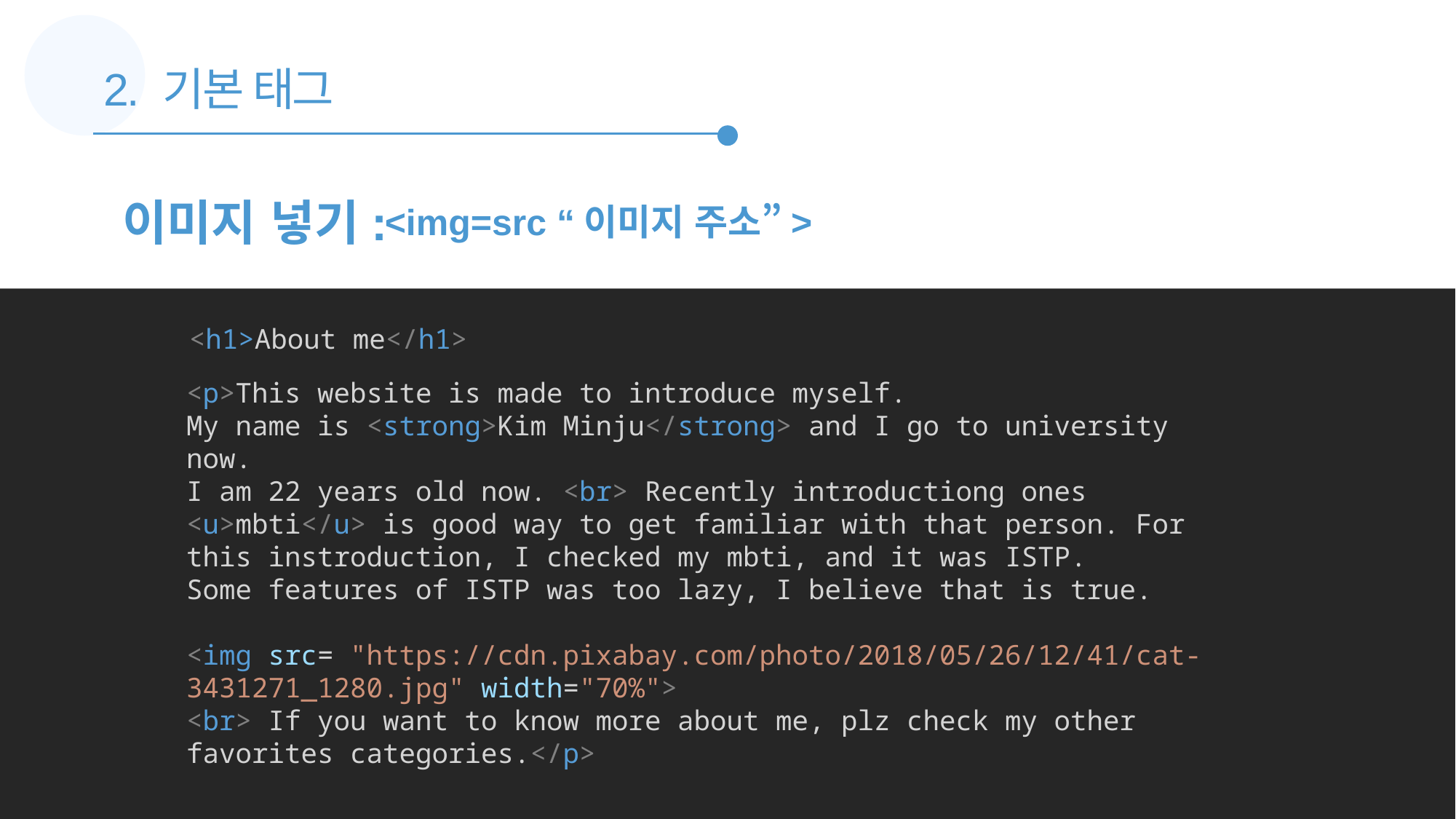

2. 기본 태그

이미지 넣기:
<img=src “이미지 주소”>

<h1>About me</h1>
<p>This website is made to introduce myself.
My name is <strong>Kim Minju</strong> and I go to university now.
I am 22 years old now. <br> Recently introductiong ones
<u>mbti</u> is good way to get familiar with that person. For this instroduction, I checked my mbti, and it was ISTP.
Some features of ISTP was too lazy, I believe that is true.
<img src= "https://cdn.pixabay.com/photo/2018/05/26/12/41/cat-3431271_1280.jpg" width="70%">
<br> If you want to know more about me, plz check my other favorites categories.</p>